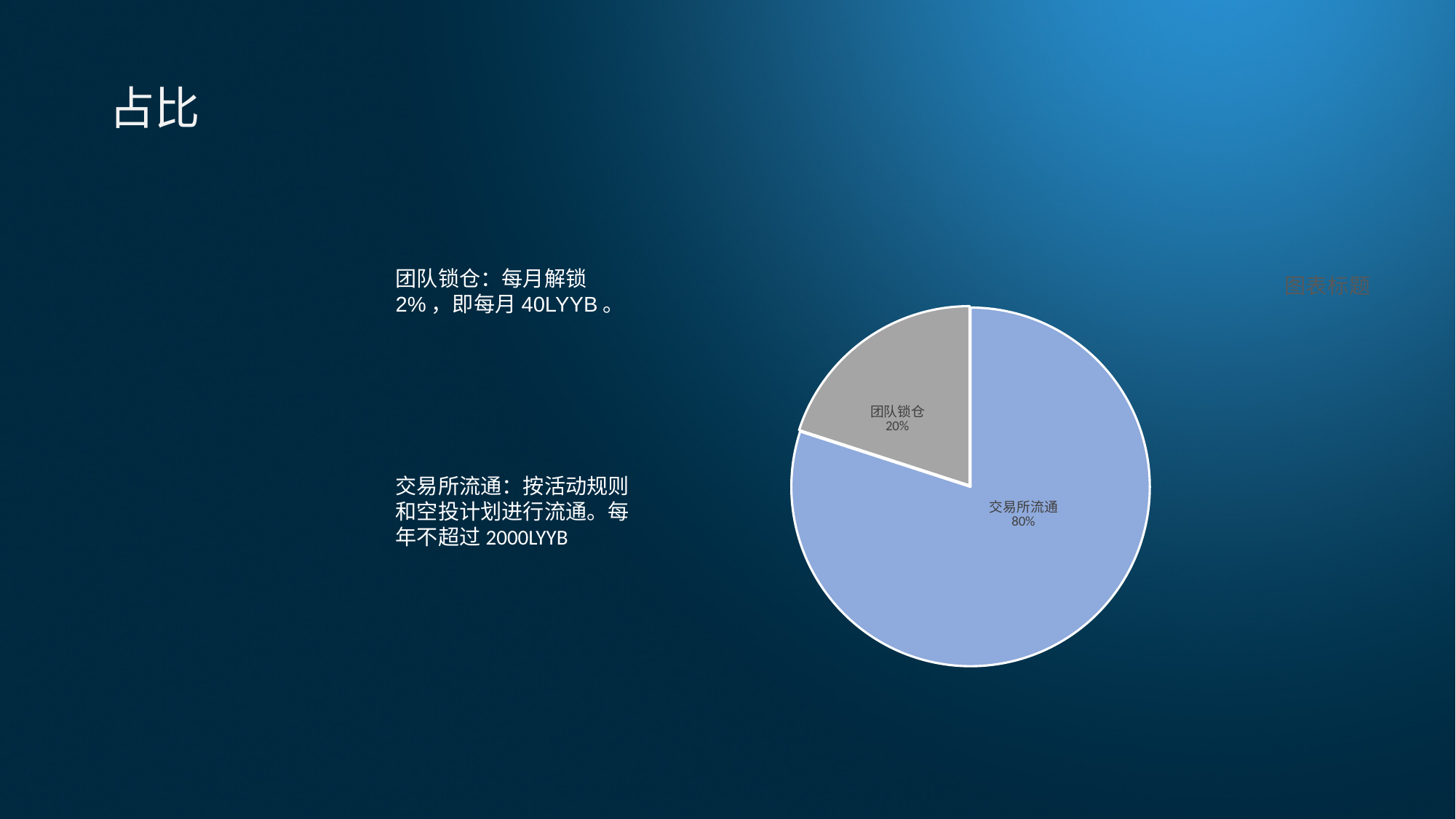

### Chart: 图表标题

| Category | 系列 1 | 系列 2 | 系列 3 |
|---|---|---|---|
|  | None | 2.4 | 2.0 |
| 交易所流通 | 8.0 | 4.4 | 2.0 |
| 团队锁仓 | 2.0 | 1.8 | 3.0 |
|  | None | 2.8 | 5.0 |
占比
团队锁仓：每月解锁2%，即每月40LYYB。
交易所流通：按活动规则和空投计划进行流通。每年不超过2000LYYB